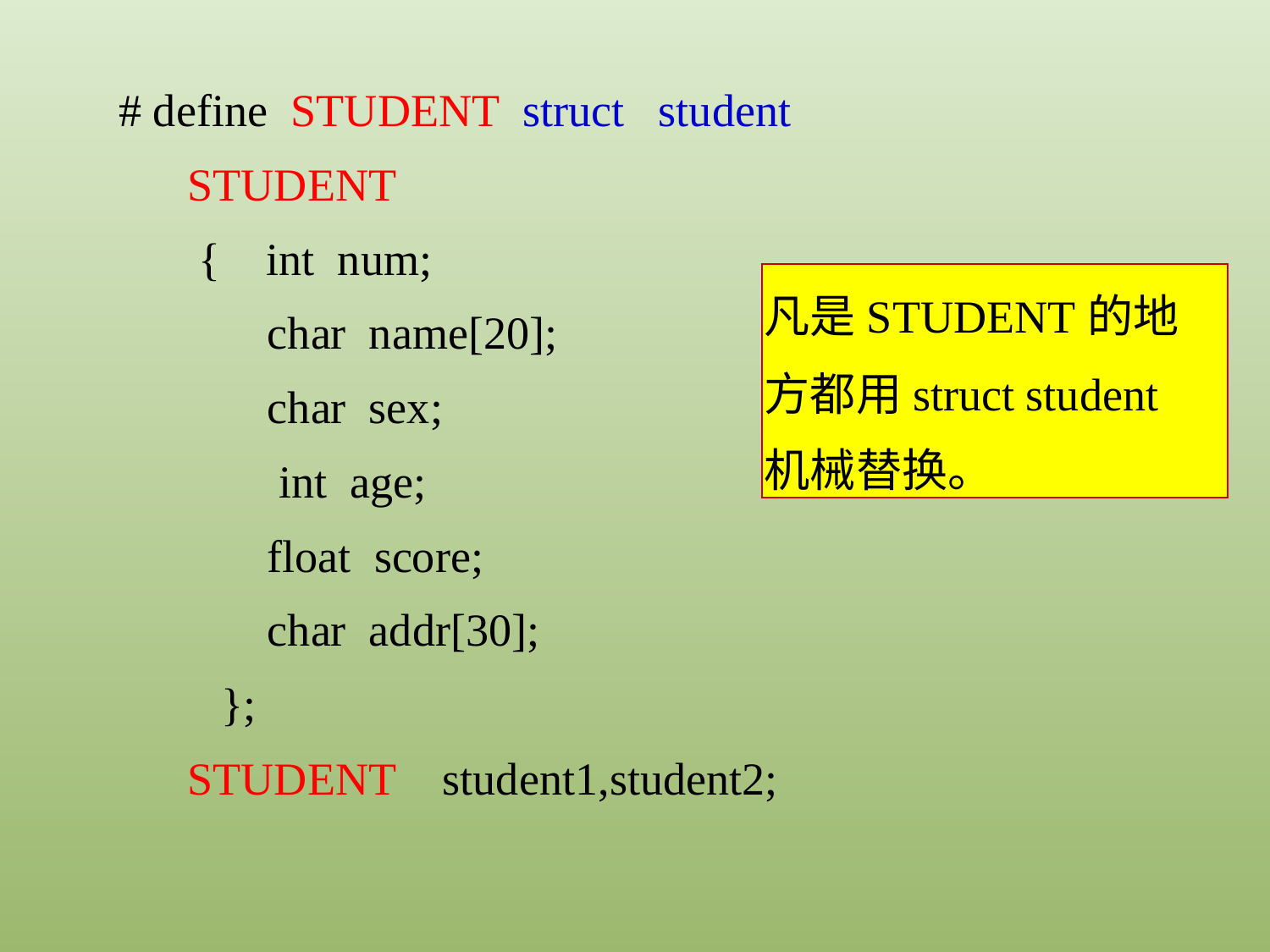

# define  STUDENT  struct   student
      STUDENT
       {    int  num;
             char  name[20];
             char  sex;
              int  age;
             float  score;
             char  addr[30];
         };
      STUDENT    student1,student2;
凡是STUDENT的地方都用struct student 机械替换。
386